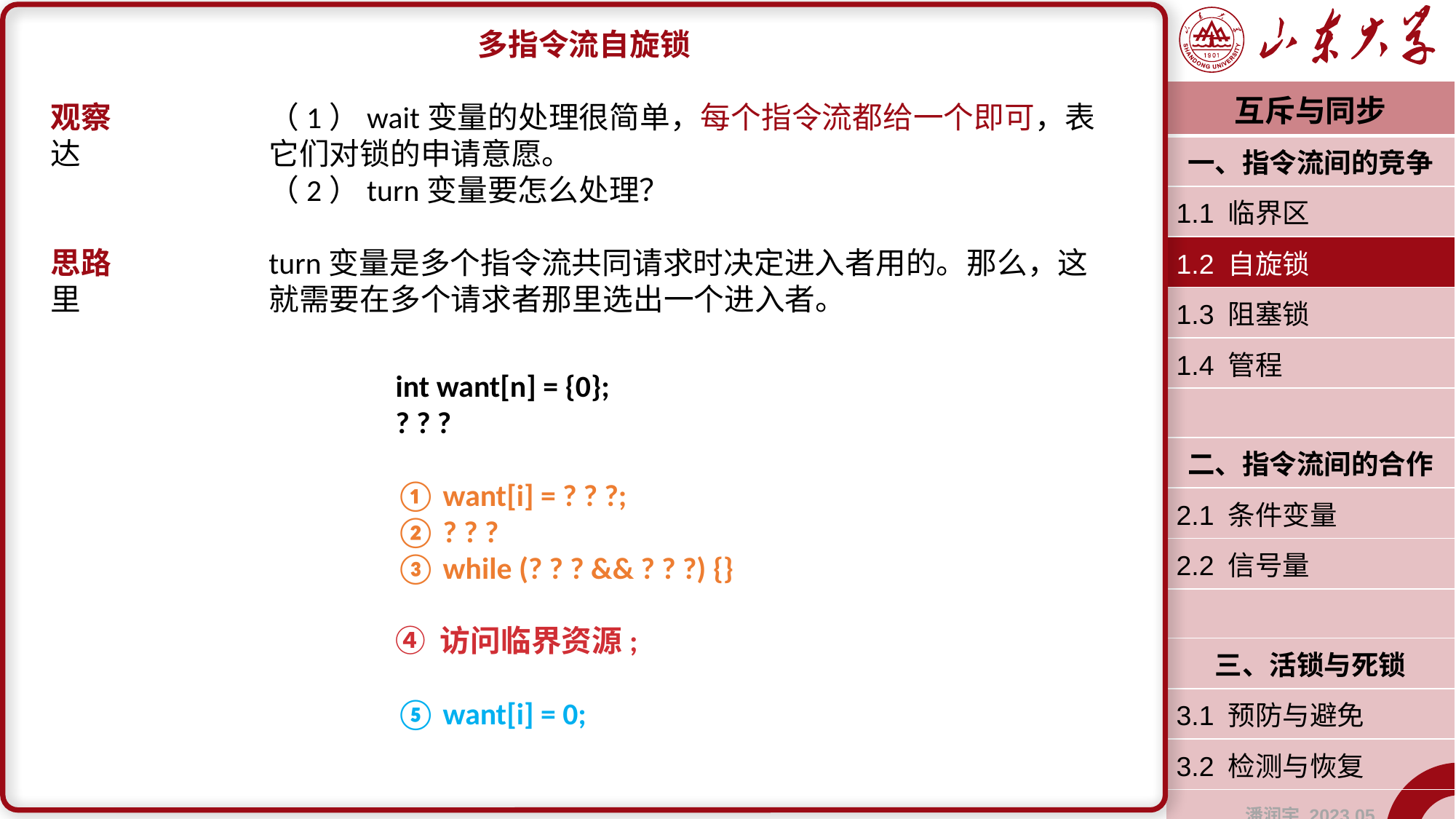

多指令流自旋锁

观察		（1）wait变量的处理很简单，每个指令流都给一个即可，表达		它们对锁的申请意愿。
		（2）turn变量要怎么处理？

思路		turn变量是多个指令流共同请求时决定进入者用的。那么，这里		就需要在多个请求者那里选出一个进入者。
| 互斥与同步 |
| --- |
| 一、指令流间的竞争 |
| 1.1 临界区 |
| 1.2 自旋锁 |
| 1.3 阻塞锁 |
| 1.4 管程 |
|  |
| 二、指令流间的合作 |
| 2.1 条件变量 |
| 2.2 信号量 |
|  |
| 三、活锁与死锁 |
| 3.1 预防与避免 |
| 3.2 检测与恢复 |
| 潘润宇 2023.05 |
int want[n] = {0};
? ? ?

① want[i] = ? ? ?;
② ? ? ?
③ while (? ? ? && ? ? ?) {}

④ 访问临界资源;

⑤ want[i] = 0;